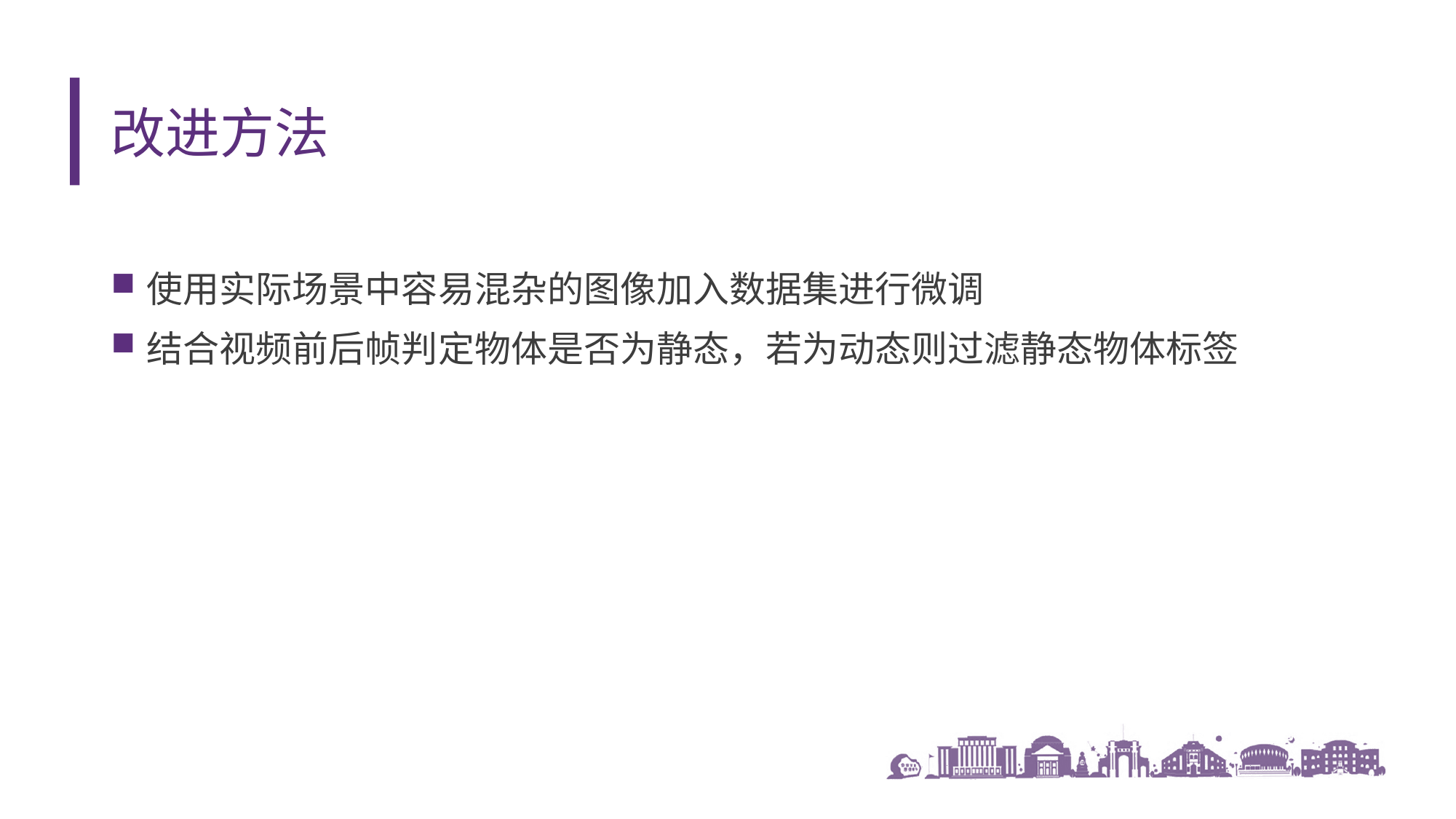

# 改进方法
使用实际场景中容易混杂的图像加入数据集进行微调
结合视频前后帧判定物体是否为静态，若为动态则过滤静态物体标签